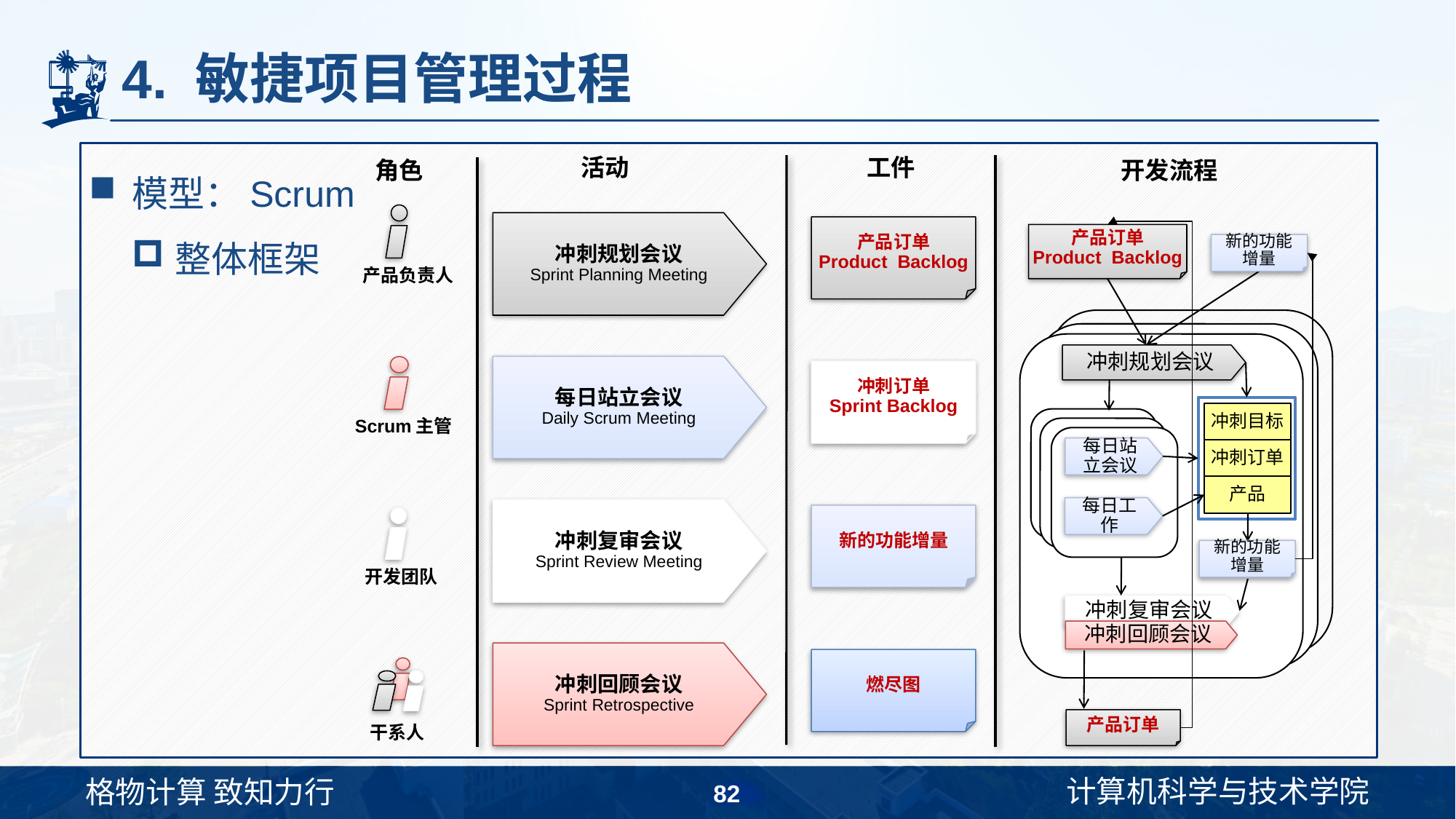

# 4. 敏捷项目管理过程
模型：Scrum
整体框架
活动
工件
角色
开发流程

产品负责人
冲刺规划会议
Sprint Planning Meeting
产品订单
Product  Backlog
产品订单
Product  Backlog
新的功能增量
冲刺规划会议

冲刺目标

每日站立会议
每日工作
冲刺订单
产品
新的功能增量
冲刺复审会议
冲刺回顾会议
产品订单

每日站立会议
Daily Scrum Meeting

Scrum主管
冲刺订单
Sprint Backlog
冲刺复审会议
Sprint Review Meeting
新的功能增量

开发团队
冲刺回顾会议
Sprint Retrospective
燃尽图

干系人
82